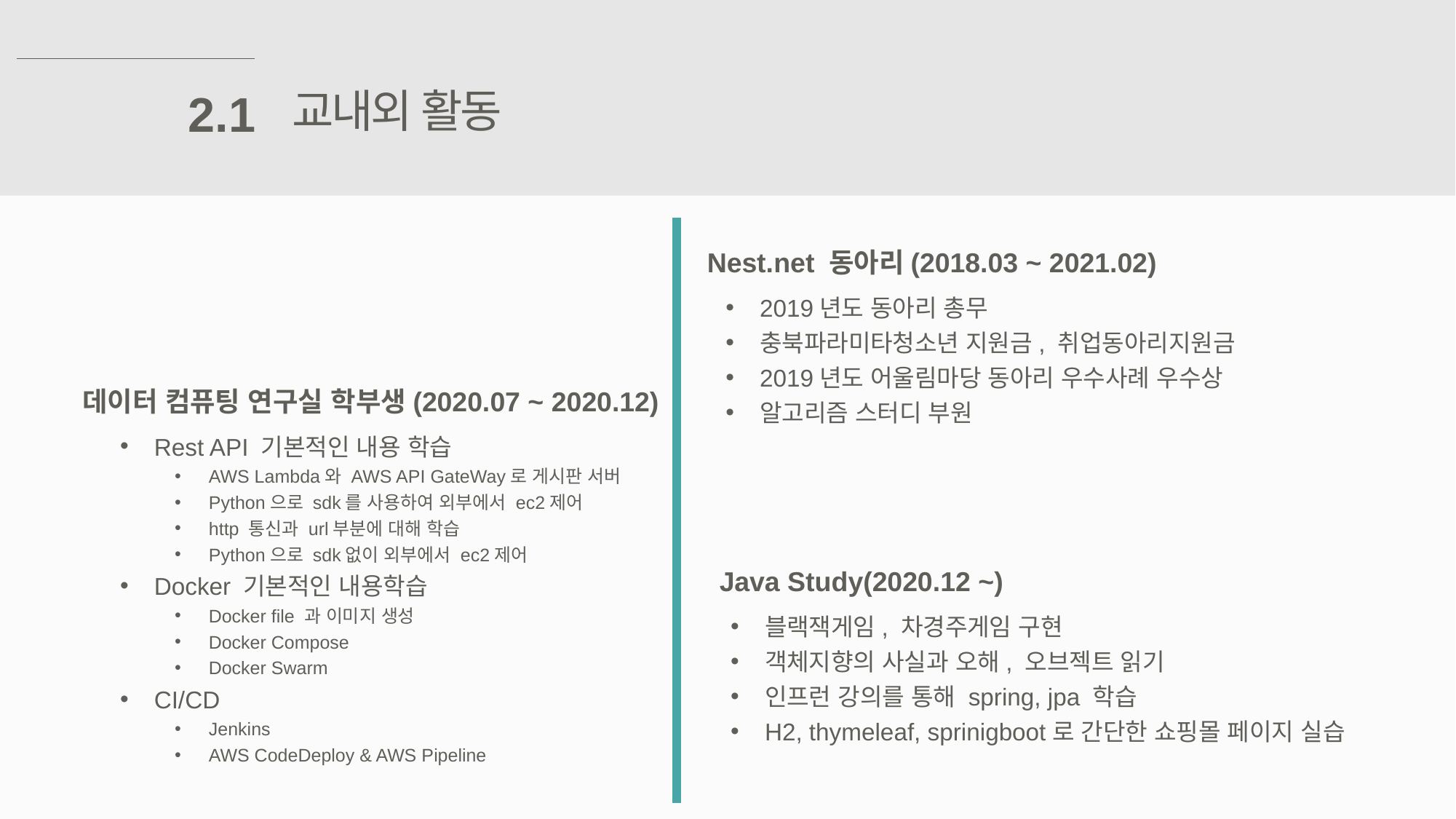

교내외 활동
2.1
Nest.net 동아리(2018.03 ~ 2021.02)
2019년도 동아리 총무
충북파라미타청소년 지원금, 취업동아리지원금
2019년도 어울림마당 동아리 우수사례 우수상
알고리즘 스터디 부원

데이터 컴퓨팅 연구실 학부생(2020.07 ~ 2020.12)
Rest API 기본적인 내용 학습
AWS Lambda와 AWS API GateWay로 게시판 서버
Python으로 sdk를 사용하여 외부에서 ec2제어
http 통신과 url부분에 대해 학습
Python으로 sdk없이 외부에서 ec2제어
Docker 기본적인 내용학습
Docker file 과 이미지 생성
Docker Compose
Docker Swarm
CI/CD
Jenkins
AWS CodeDeploy & AWS Pipeline

Java Study(2020.12 ~)
블랙잭게임, 차경주게임 구현
객체지향의 사실과 오해, 오브젝트 읽기
인프런 강의를 통해 spring, jpa 학습
H2, thymeleaf, sprinigboot로 간단한 쇼핑몰 페이지 실습